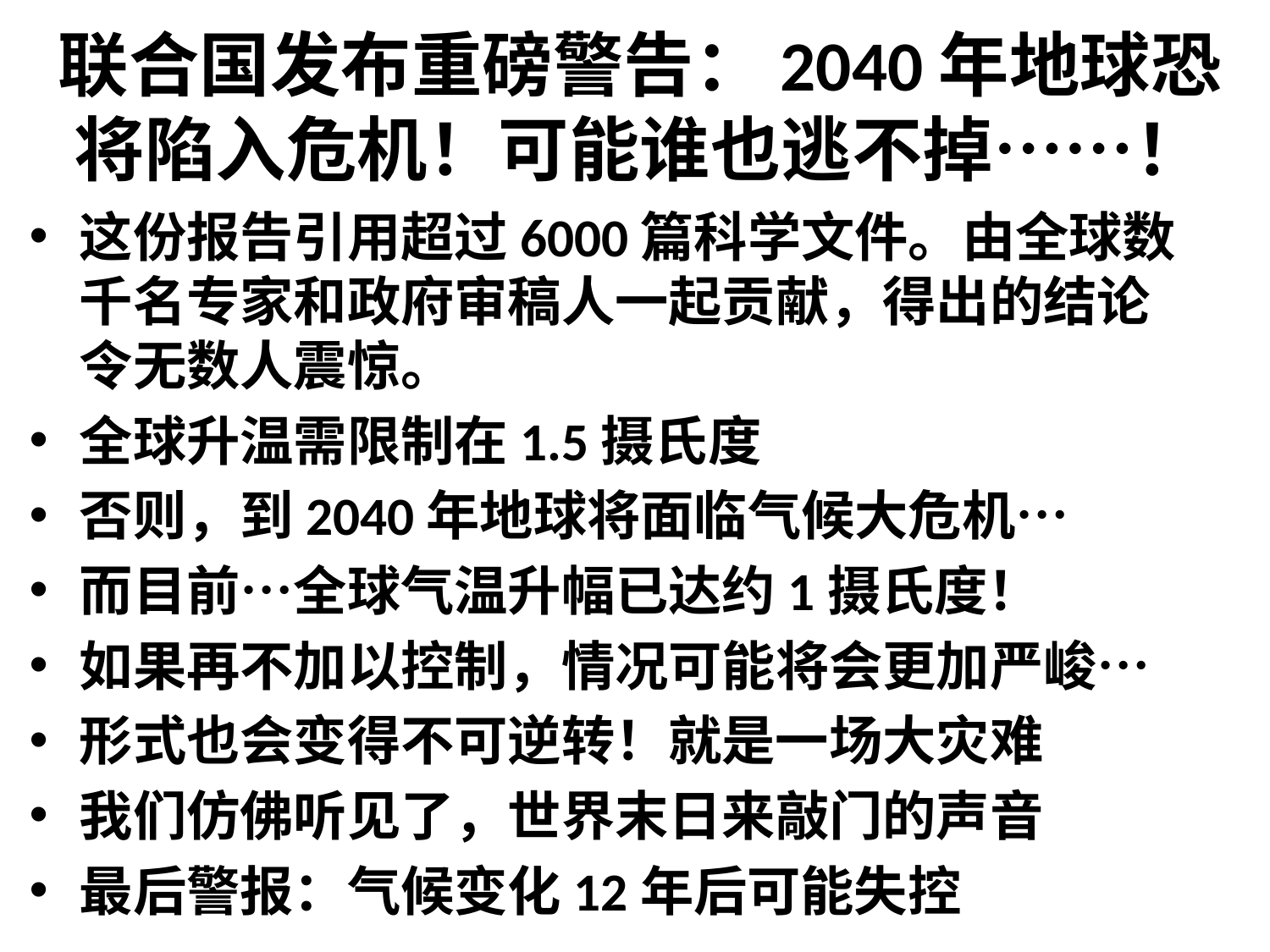

# 联合国发布重磅警告：2040年地球恐将陷入危机！可能谁也逃不掉……！
这份报告引用超过6000篇科学文件。由全球数千名专家和政府审稿人一起贡献，得出的结论令无数人震惊。
全球升温需限制在1.5摄氏度
否则，到2040年地球将面临气候大危机…
而目前…全球气温升幅已达约1摄氏度！
如果再不加以控制，情况可能将会更加严峻…
形式也会变得不可逆转！就是一场大灾难
我们仿佛听见了，世界末日来敲门的声音
最后警报：气候变化12年后可能失控